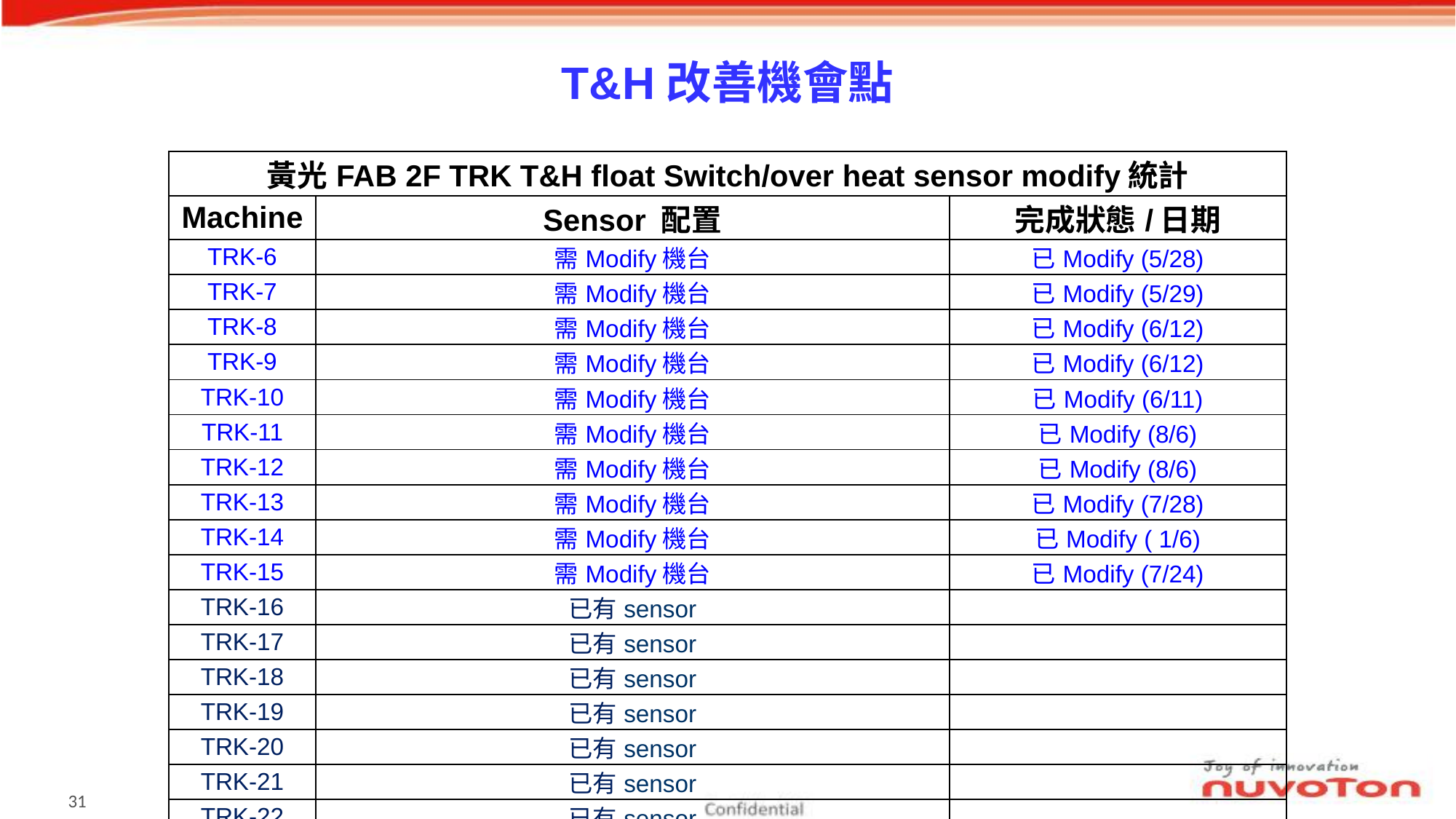

# T&H改善機會點
| 黃光FAB 2F TRK T&H float Switch/over heat sensor modify統計 |  |  |
| --- | --- | --- |
| Machine | Sensor 配置 | 完成狀態/日期 |
| TRK-6 | 需Modify機台 | 已Modify (5/28) |
| TRK-7 | 需Modify機台 | 已Modify (5/29) |
| TRK-8 | 需Modify機台 | 已Modify (6/12) |
| TRK-9 | 需Modify機台 | 已Modify (6/12) |
| TRK-10 | 需Modify機台 | 已Modify (6/11) |
| TRK-11 | 需Modify機台 | 已Modify (8/6) |
| TRK-12 | 需Modify機台 | 已Modify (8/6) |
| TRK-13 | 需Modify機台 | 已Modify (7/28) |
| TRK-14 | 需Modify機台 | 已Modify ( 1/6) |
| TRK-15 | 需Modify機台 | 已Modify (7/24) |
| TRK-16 | 已有sensor |  |
| TRK-17 | 已有sensor |  |
| TRK-18 | 已有sensor |  |
| TRK-19 | 已有sensor |  |
| TRK-20 | 已有sensor |  |
| TRK-21 | 已有sensor |  |
| TRK-22 | 已有sensor |  |
| TRK-23 | 已有sensor |  |
| TRK-24 | 已有sensor |  |
31